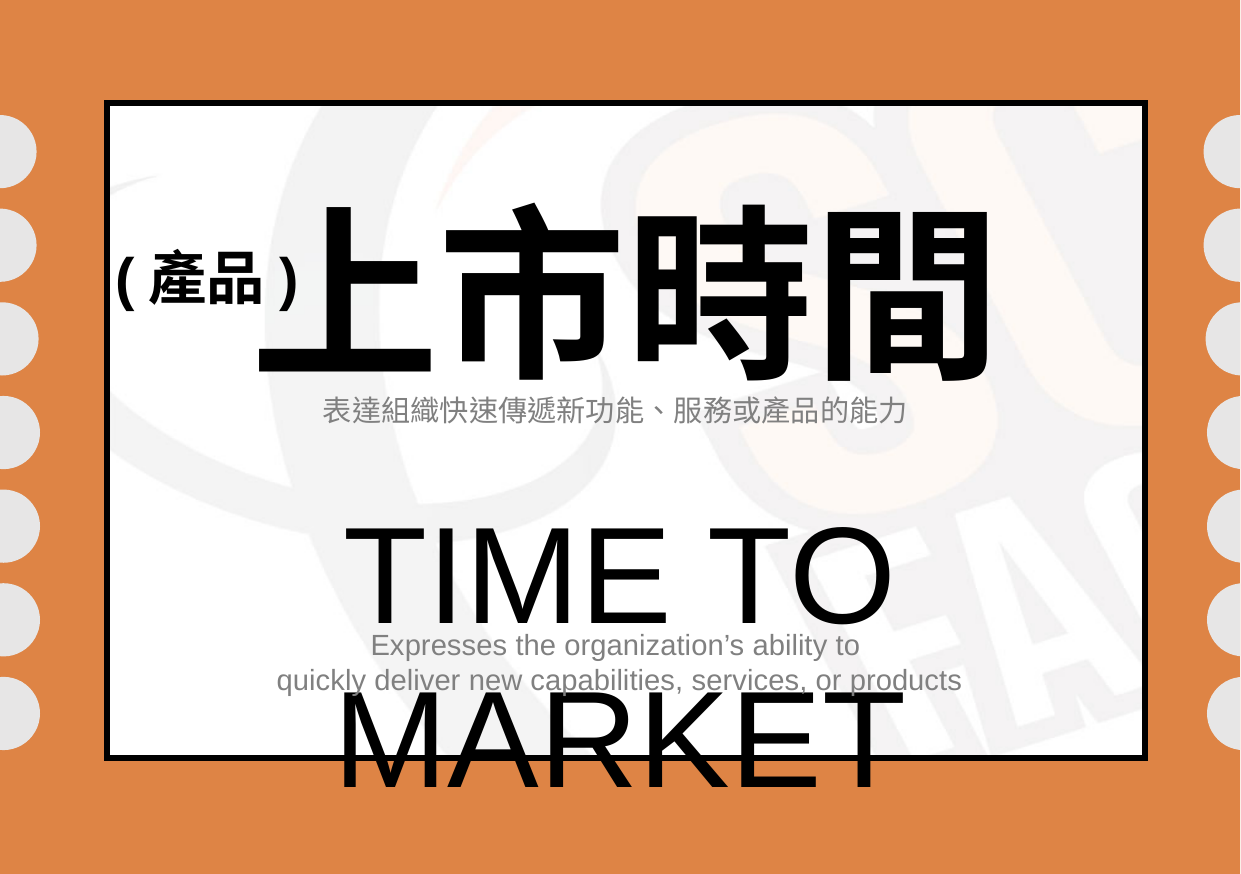

上市時間

(產品)

表達組織快速傳遞新功能、服務或產品的能力

TIME TO MARKET

Expresses the organization’s ability to
quickly deliver new capabilities, services, or products